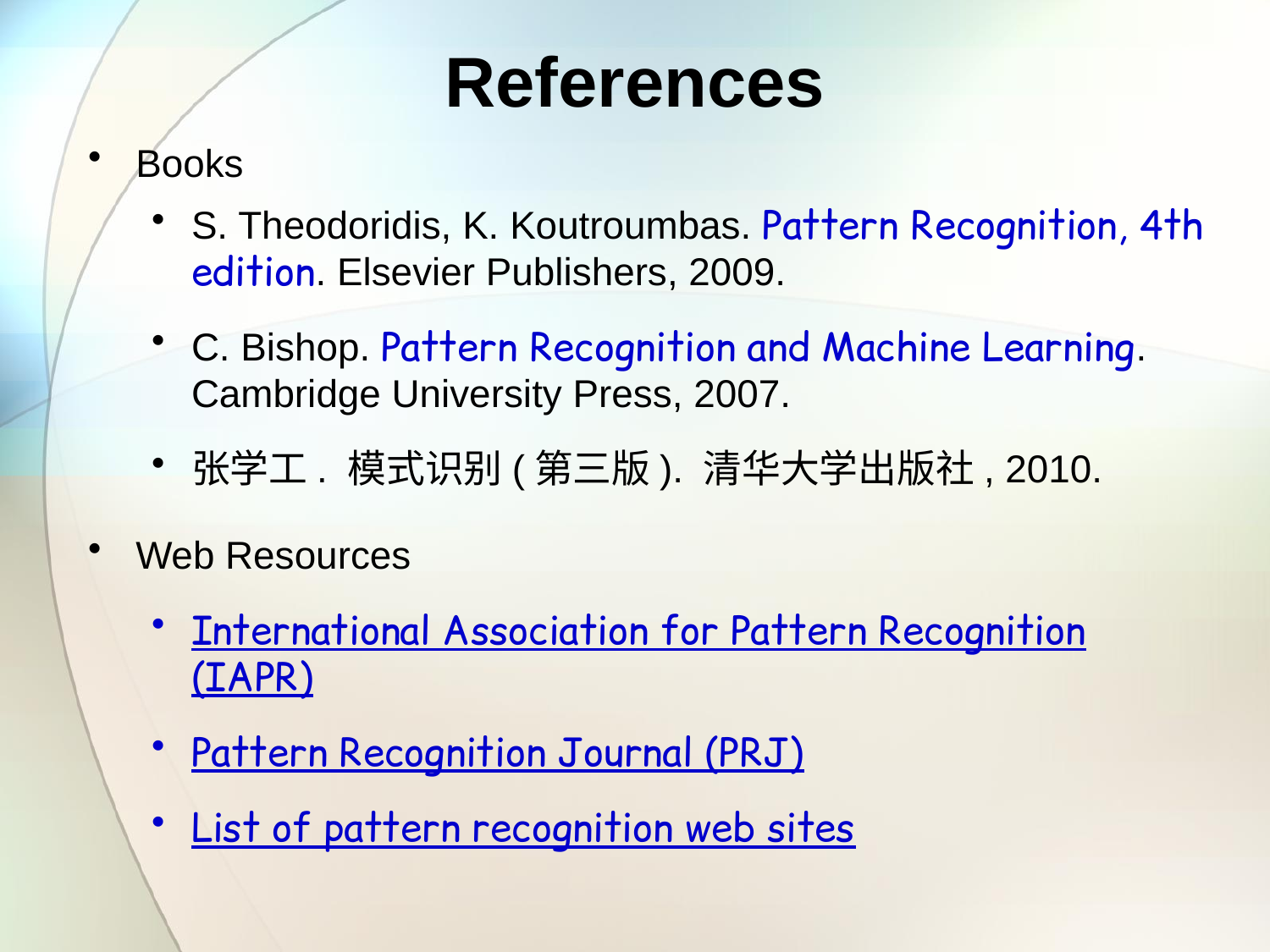

# References
Books
S. Theodoridis, K. Koutroumbas. Pattern Recognition, 4th edition. Elsevier Publishers, 2009.
C. Bishop. Pattern Recognition and Machine Learning. Cambridge University Press, 2007.
张学工. 模式识别(第三版). 清华大学出版社, 2010.
Web Resources
International Association for Pattern Recognition (IAPR)
Pattern Recognition Journal (PRJ)
List of pattern recognition web sites